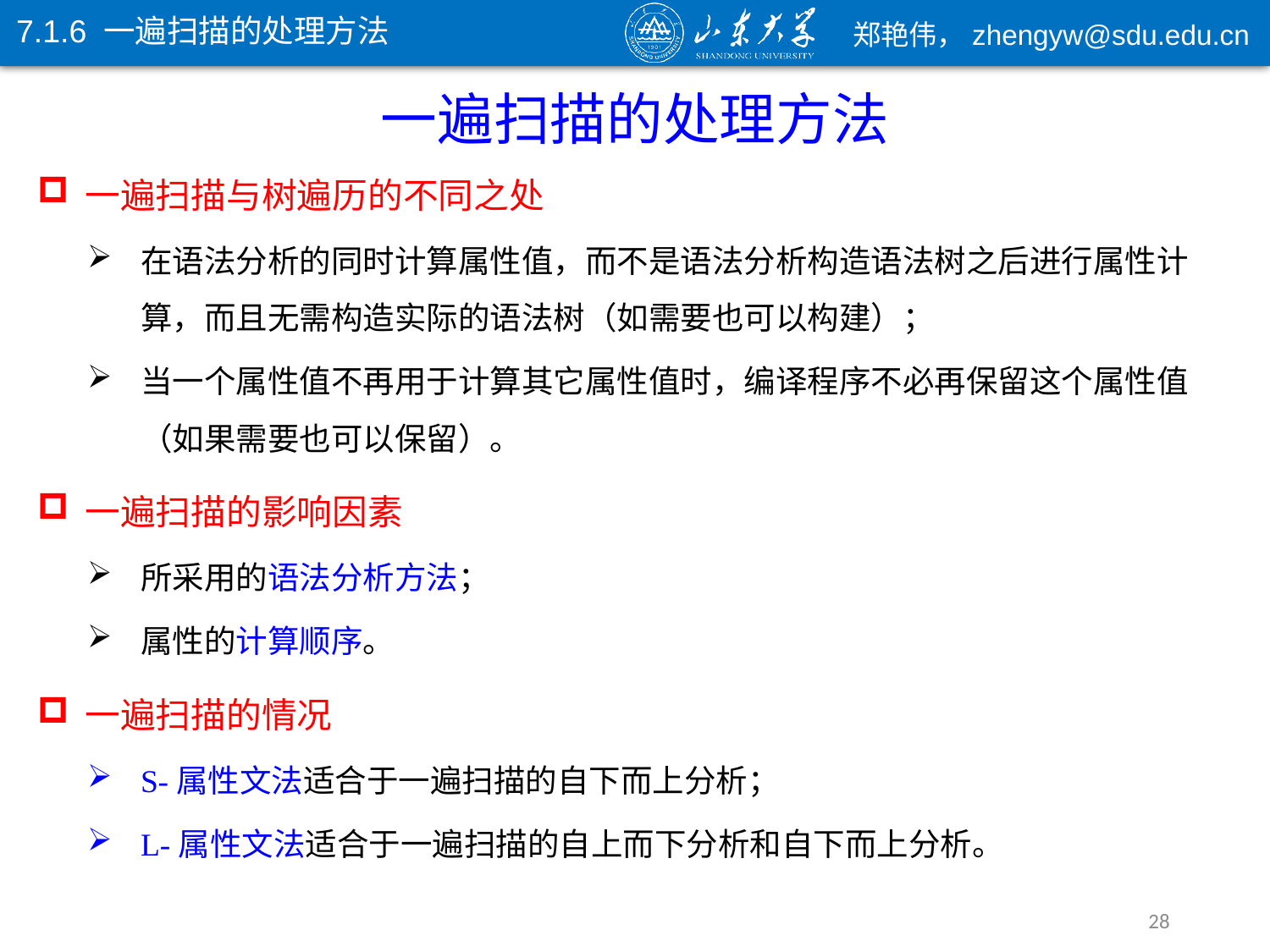

7.1.6 一遍扫描的处理方法
一遍扫描的处理方法
一遍扫描与树遍历的不同之处
在语法分析的同时计算属性值，而不是语法分析构造语法树之后进行属性计算，而且无需构造实际的语法树（如需要也可以构建）；
当一个属性值不再用于计算其它属性值时，编译程序不必再保留这个属性值（如果需要也可以保留）。
一遍扫描的影响因素
所采用的语法分析方法；
属性的计算顺序。
一遍扫描的情况
S-属性文法适合于一遍扫描的自下而上分析；
L-属性文法适合于一遍扫描的自上而下分析和自下而上分析。
28